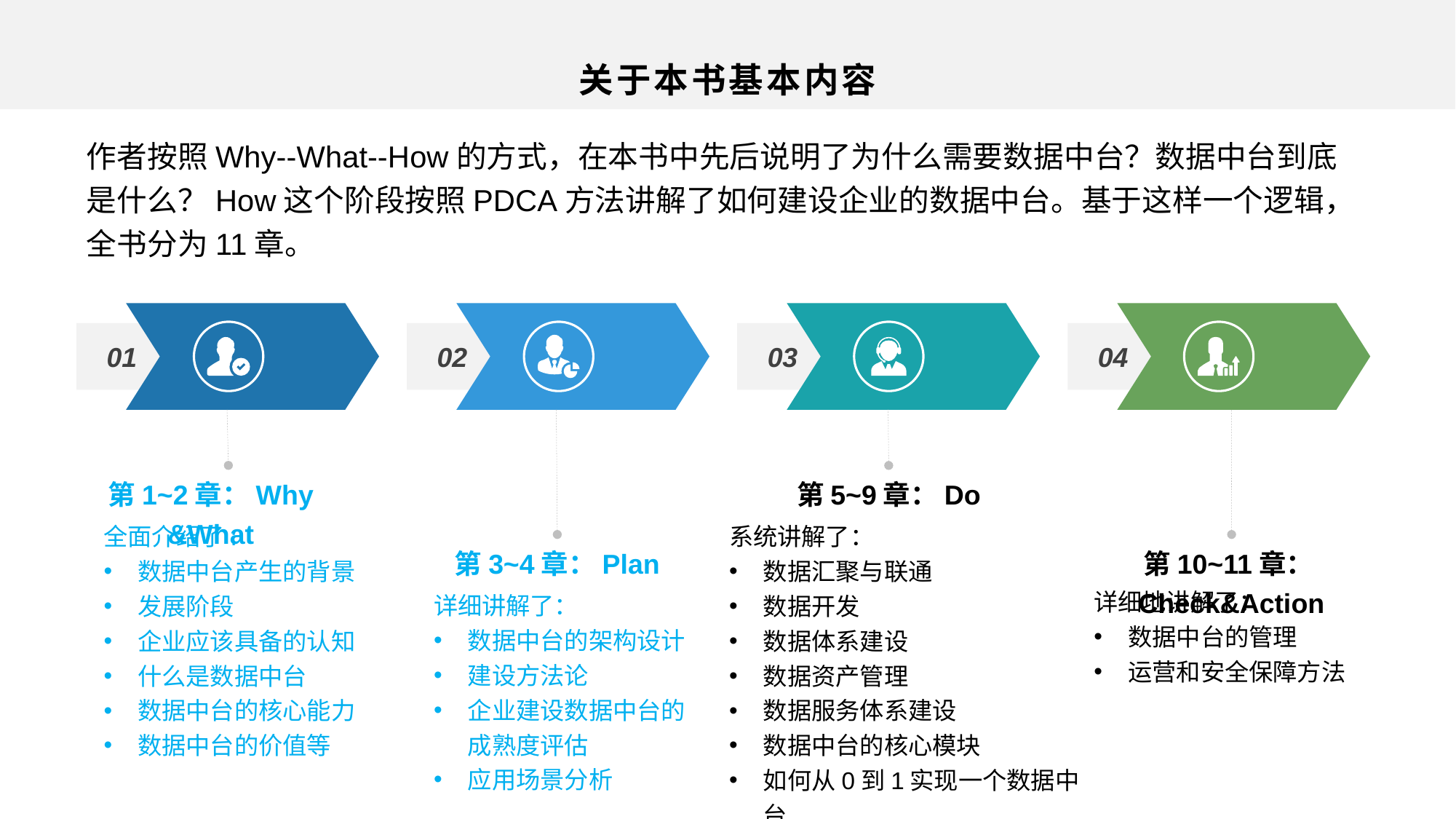

关于本书基本内容
作者按照Why--What--How的方式，在本书中先后说明了为什么需要数据中台？数据中台到底是什么？How这个阶段按照PDCA方法讲解了如何建设企业的数据中台。基于这样一个逻辑，全书分为11章。

01
02
03
04

第1~2章：Why &What
第5~9章：Do
全面介绍了:
数据中台产生的背景
发展阶段
企业应该具备的认知
什么是数据中台
数据中台的核心能力
数据中台的价值等
系统讲解了：
数据汇聚与联通
数据开发
数据体系建设
数据资产管理
数据服务体系建设
数据中台的核心模块
如何从0到1实现一个数据中台
第3~4章：Plan
第10~11章：Check&Action
详细地讲解了：
数据中台的管理
运营和安全保障方法
详细讲解了：
数据中台的架构设计
建设方法论
企业建设数据中台的成熟度评估
应用场景分析